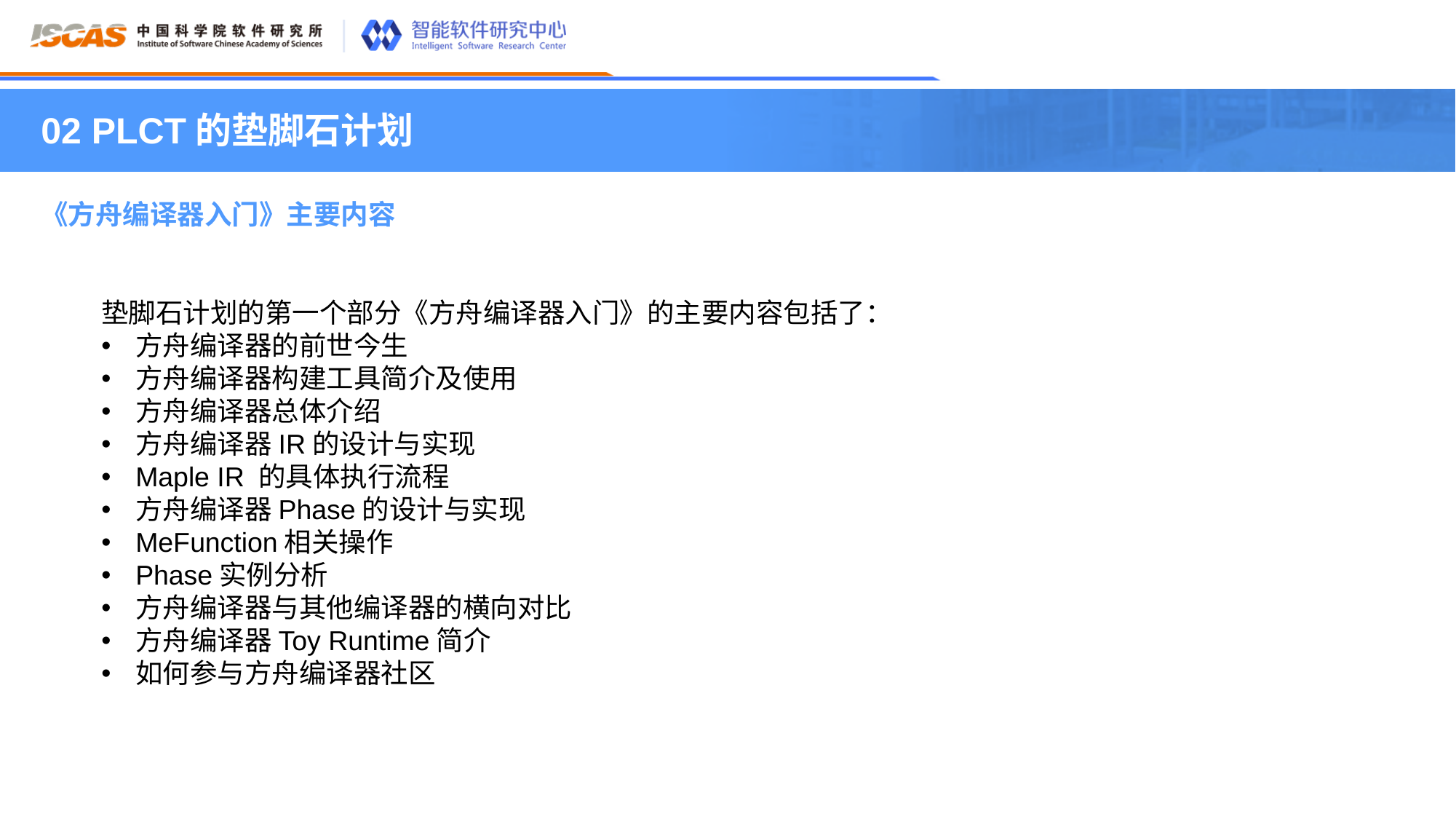

02 PLCT的垫脚石计划

《方舟编译器入门》主要内容
垫脚石计划的第一个部分《方舟编译器入门》的主要内容包括了：
方舟编译器的前世今生
方舟编译器构建工具简介及使用
方舟编译器总体介绍
方舟编译器IR的设计与实现
Maple IR 的具体执行流程
方舟编译器Phase的设计与实现
MeFunction相关操作
Phase实例分析
方舟编译器与其他编译器的横向对比
方舟编译器Toy Runtime简介
如何参与方舟编译器社区